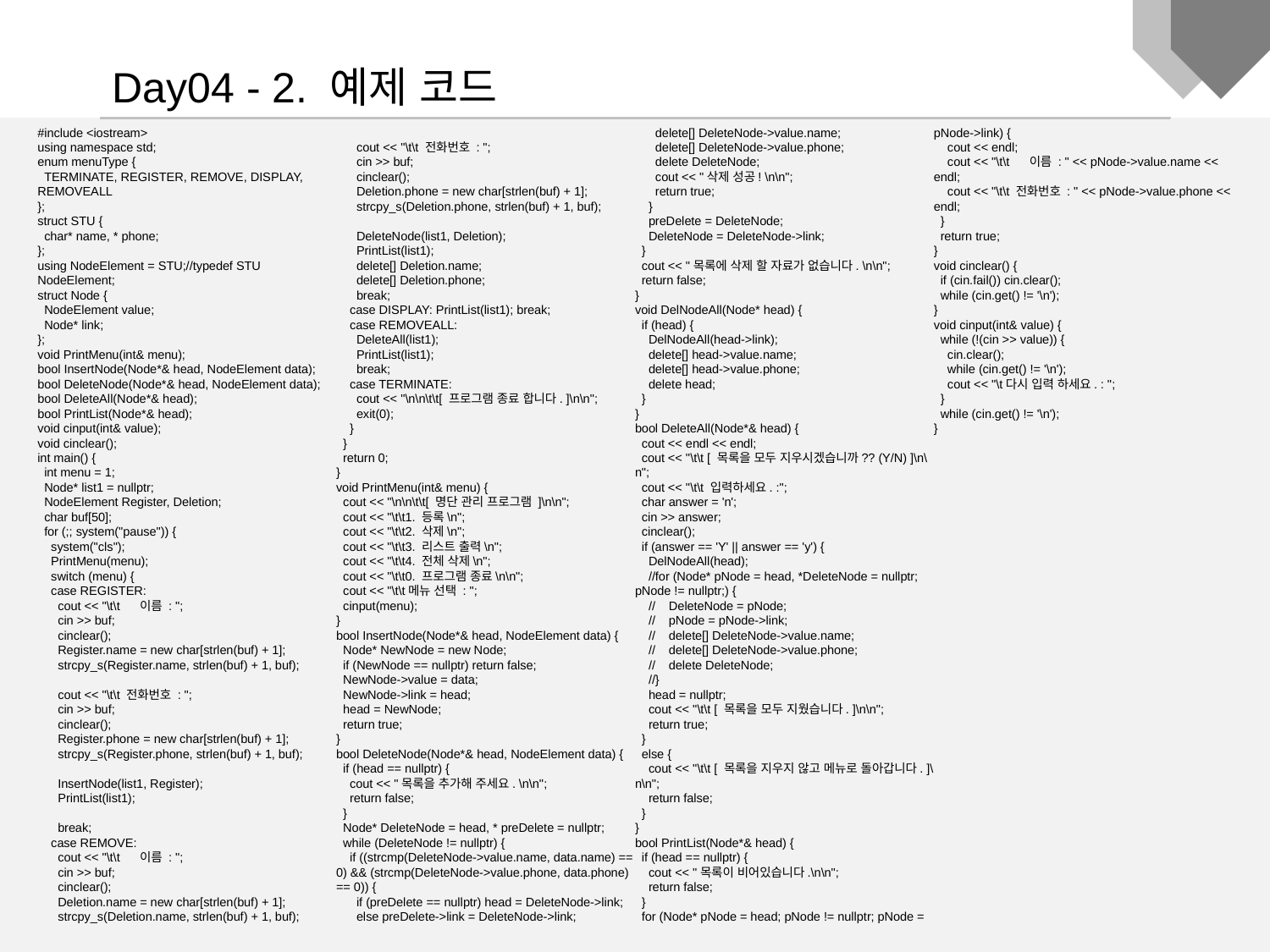

Day04 - 2. 예제 코드
#include <iostream>
using namespace std;
enum menuType {
  TERMINATE, REGISTER, REMOVE, DISPLAY, REMOVEALL
};
struct STU {
  char* name, * phone;
};
using NodeElement = STU;//typedef STU NodeElement;
struct Node {
  NodeElement value;
  Node* link;
};
void PrintMenu(int& menu);
bool InsertNode(Node*& head, NodeElement data);
bool DeleteNode(Node*& head, NodeElement data);
bool DeleteAll(Node*& head);
bool PrintList(Node*& head);
void cinput(int& value);
void cinclear();
int main() {
  int menu = 1;
  Node* list1 = nullptr;
  NodeElement Register, Deletion;
  char buf[50];
  for (;; system("pause")) {
    system("cls");
    PrintMenu(menu);
    switch (menu) {
    case REGISTER:
      cout << "\t\t     이름 : ";
      cin >> buf;
      cinclear();
      Register.name = new char[strlen(buf) + 1];
      strcpy_s(Register.name, strlen(buf) + 1, buf);

      cout << "\t\t 전화번호 : ";
      cin >> buf;
      cinclear();
      Register.phone = new char[strlen(buf) + 1];
      strcpy_s(Register.phone, strlen(buf) + 1, buf);

      InsertNode(list1, Register);
      PrintList(list1);

      break;
    case REMOVE:
      cout << "\t\t     이름 : ";
      cin >> buf;
      cinclear();
      Deletion.name = new char[strlen(buf) + 1];
      strcpy_s(Deletion.name, strlen(buf) + 1, buf);

      cout << "\t\t 전화번호 : ";
      cin >> buf;
      cinclear();
      Deletion.phone = new char[strlen(buf) + 1];
      strcpy_s(Deletion.phone, strlen(buf) + 1, buf);

      DeleteNode(list1, Deletion);
      PrintList(list1);
      delete[] Deletion.name;
      delete[] Deletion.phone;
      break;
    case DISPLAY: PrintList(list1); break;
    case REMOVEALL:
      DeleteAll(list1);
      PrintList(list1);
      break;
    case TERMINATE:
      cout << "\n\n\t\t[ 프로그램 종료 합니다. ]\n\n";
      exit(0);
    }
  }
  return 0;
}
void PrintMenu(int& menu) {
  cout << "\n\n\t\t[ 명단 관리 프로그램 ]\n\n";
  cout << "\t\t1. 등록\n";
  cout << "\t\t2. 삭제\n";
  cout << "\t\t3. 리스트 출력\n";
  cout << "\t\t4. 전체 삭제\n";
  cout << "\t\t0. 프로그램 종료\n\n";
  cout << "\t\t메뉴 선택 : ";
  cinput(menu);
}
bool InsertNode(Node*& head, NodeElement data) {
  Node* NewNode = new Node;
  if (NewNode == nullptr) return false;
  NewNode->value = data;
  NewNode->link = head;
  head = NewNode;
  return true;
}
bool DeleteNode(Node*& head, NodeElement data) {
  if (head == nullptr) {
    cout << "목록을 추가해 주세요. \n\n";
    return false;
  }
  Node* DeleteNode = head, * preDelete = nullptr;
  while (DeleteNode != nullptr) {
    if ((strcmp(DeleteNode->value.name, data.name) == 0) && (strcmp(DeleteNode->value.phone, data.phone) == 0)) {
      if (preDelete == nullptr) head = DeleteNode->link;
      else preDelete->link = DeleteNode->link;
      delete[] DeleteNode->value.name;
      delete[] DeleteNode->value.phone;
      delete DeleteNode;
      cout << "삭제 성공! \n\n";
      return true;
    }
    preDelete = DeleteNode;
    DeleteNode = DeleteNode->link;
  }
  cout << "목록에 삭제 할 자료가 없습니다. \n\n";
  return false;
}
void DelNodeAll(Node* head) {
  if (head) {
    DelNodeAll(head->link);
    delete[] head->value.name;
    delete[] head->value.phone;
    delete head;
  }
}
bool DeleteAll(Node*& head) {
  cout << endl << endl;
  cout << "\t\t [ 목록을 모두 지우시겠습니까?? (Y/N) ]\n\n";
  cout << "\t\t 입력하세요. :";
  char answer = 'n';
  cin >> answer;
  cinclear();
  if (answer == 'Y' || answer == 'y') {
    DelNodeAll(head);
    //for (Node* pNode = head, *DeleteNode = nullptr; pNode != nullptr;) {
    //    DeleteNode = pNode;
    //    pNode = pNode->link;
    //    delete[] DeleteNode->value.name;
    //    delete[] DeleteNode->value.phone;
    //    delete DeleteNode;
    //}
    head = nullptr;
    cout << "\t\t [ 목록을 모두 지웠습니다. ]\n\n";
    return true;
  }
  else {
    cout << "\t\t [ 목록을 지우지 않고 메뉴로 돌아갑니다. ]\n\n";
    return false;
  }
}
bool PrintList(Node*& head) {
  if (head == nullptr) {
    cout << "목록이 비어있습니다.\n\n";
    return false;
  }
  for (Node* pNode = head; pNode != nullptr; pNode = pNode->link) {
    cout << endl;
    cout << "\t\t     이름 : " << pNode->value.name << endl;
    cout << "\t\t 전화번호 : " << pNode->value.phone << endl;
  }
  return true;
}
void cinclear() {
  if (cin.fail()) cin.clear();
  while (cin.get() != '\n');
}
void cinput(int& value) {
  while (!(cin >> value)) {
    cin.clear();
    while (cin.get() != '\n');
    cout << "\t다시 입력 하세요. : ";
  }
  while (cin.get() != '\n');
}